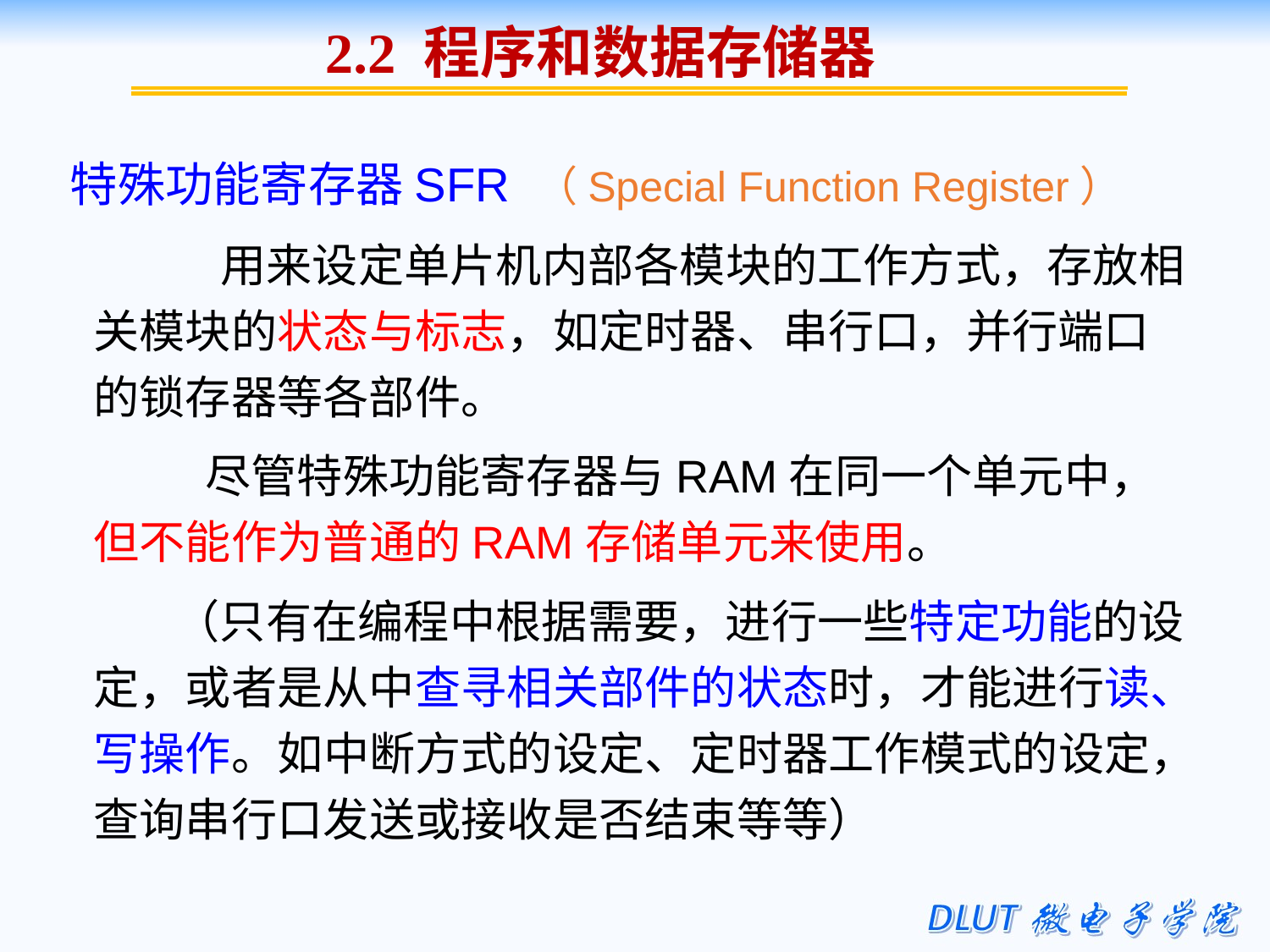

2.2 程序和数据存储器
特殊功能寄存器SFR （Special Function Register）
		用来设定单片机内部各模块的工作方式，存放相关模块的状态与标志，如定时器、串行口，并行端口的锁存器等各部件。
            尽管特殊功能寄存器与RAM在同一个单元中，但不能作为普通的RAM存储单元来使用。
         （只有在编程中根据需要，进行一些特定功能的设定，或者是从中查寻相关部件的状态时，才能进行读、写操作。如中断方式的设定、定时器工作模式的设定，查询串行口发送或接收是否结束等等）